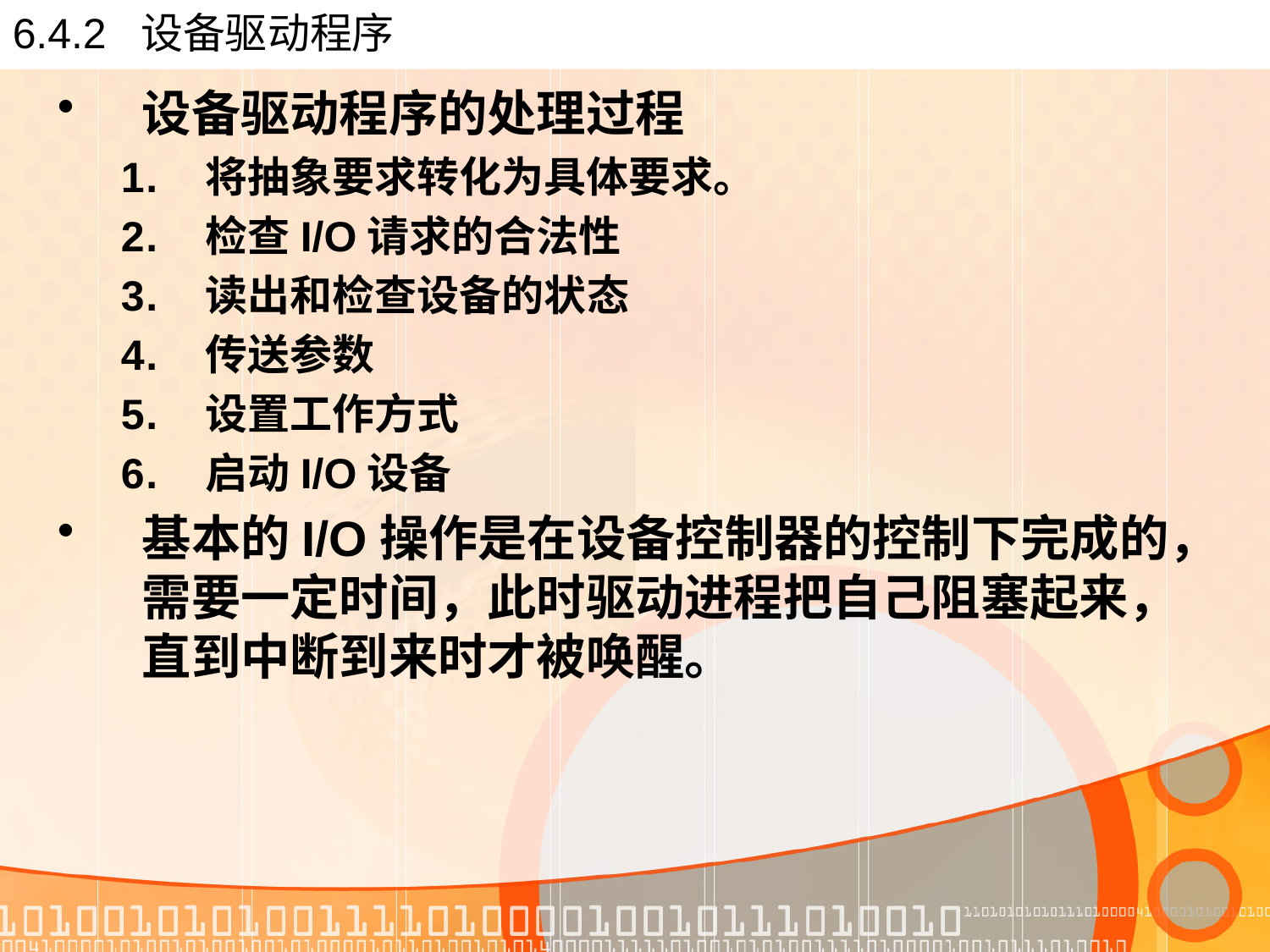

# 6.4.2  设备驱动程序
设备驱动程序的处理过程
将抽象要求转化为具体要求。
检查I/O请求的合法性
读出和检查设备的状态
传送参数
设置工作方式
启动I/O设备
基本的I/O操作是在设备控制器的控制下完成的，需要一定时间，此时驱动进程把自己阻塞起来，直到中断到来时才被唤醒。